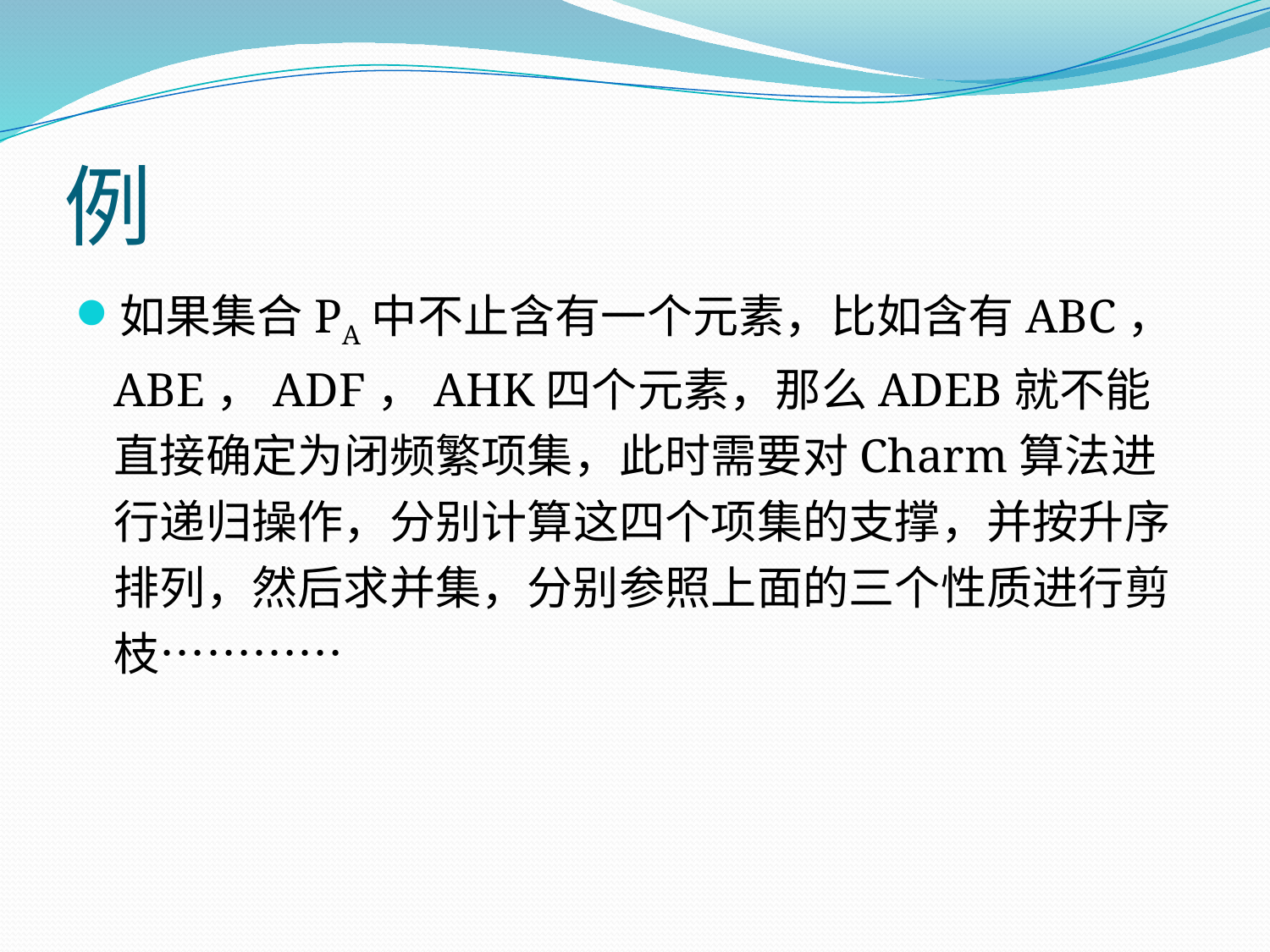

# 例
如果集合PA中不止含有一个元素，比如含有ABC，ABE，ADF，AHK四个元素，那么ADEB就不能直接确定为闭频繁项集，此时需要对Charm算法进行递归操作，分别计算这四个项集的支撑，并按升序排列，然后求并集，分别参照上面的三个性质进行剪枝…………